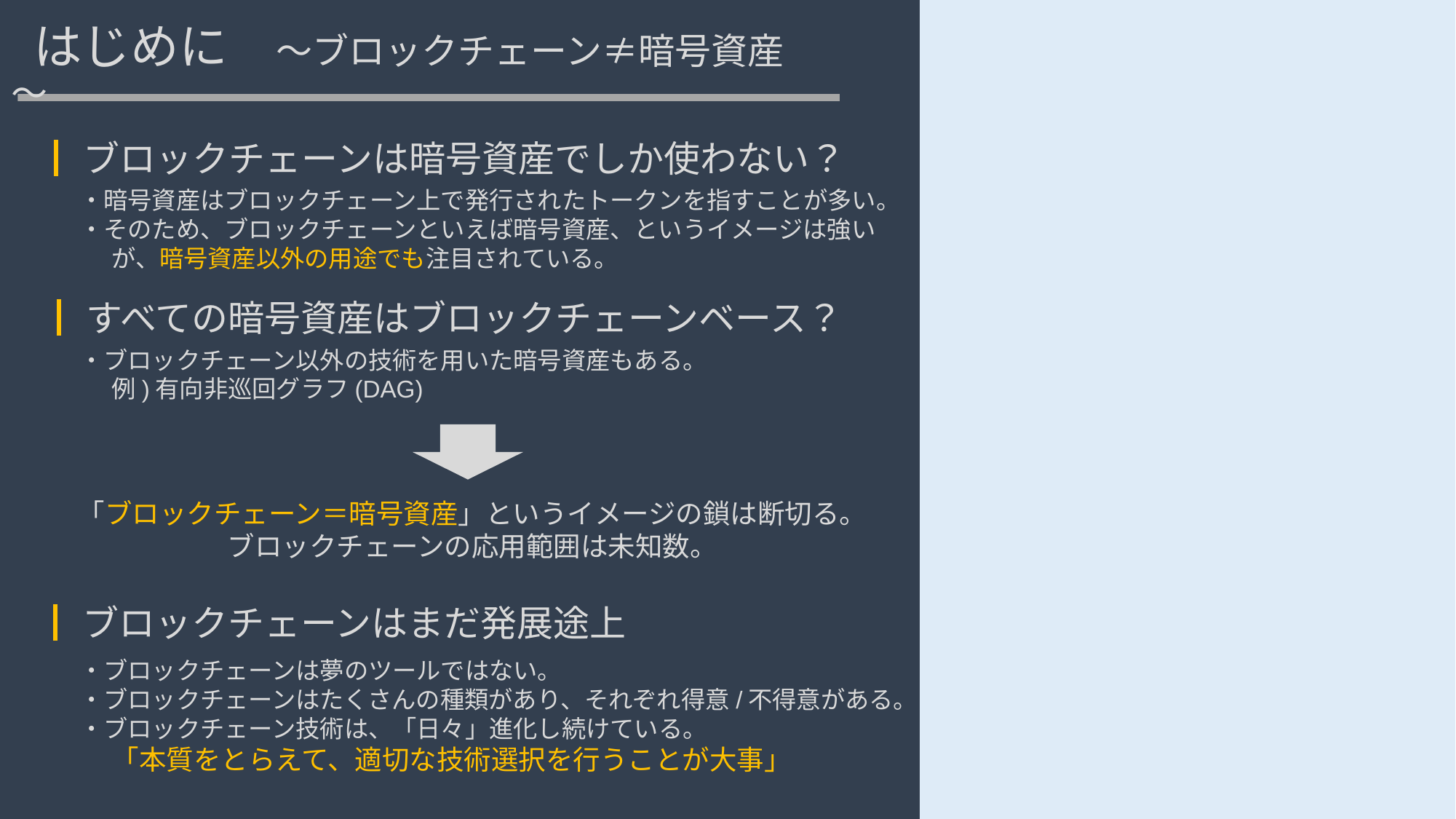

# はじめに　～ブロックチェーン≠暗号資産～
┃ブロックチェーンは暗号資産でしか使わない？
・暗号資産はブロックチェーン上で発行されたトークンを指すことが多い。
・そのため、ブロックチェーンといえば暗号資産、というイメージは強いが、暗号資産以外の用途でも注目されている。
┃すべての暗号資産はブロックチェーンベース？
・ブロックチェーン以外の技術を用いた暗号資産もある。
例)有向非巡回グラフ(DAG)

「ブロックチェーン＝暗号資産」というイメージの鎖は断切る。
ブロックチェーンの応用範囲は未知数。
┃ブロックチェーンはまだ発展途上
・ブロックチェーンは夢のツールではない。
・ブロックチェーンはたくさんの種類があり、それぞれ得意/不得意がある。
・ブロックチェーン技術は、「日々」進化し続けている。
「本質をとらえて、適切な技術選択を行うことが大事」